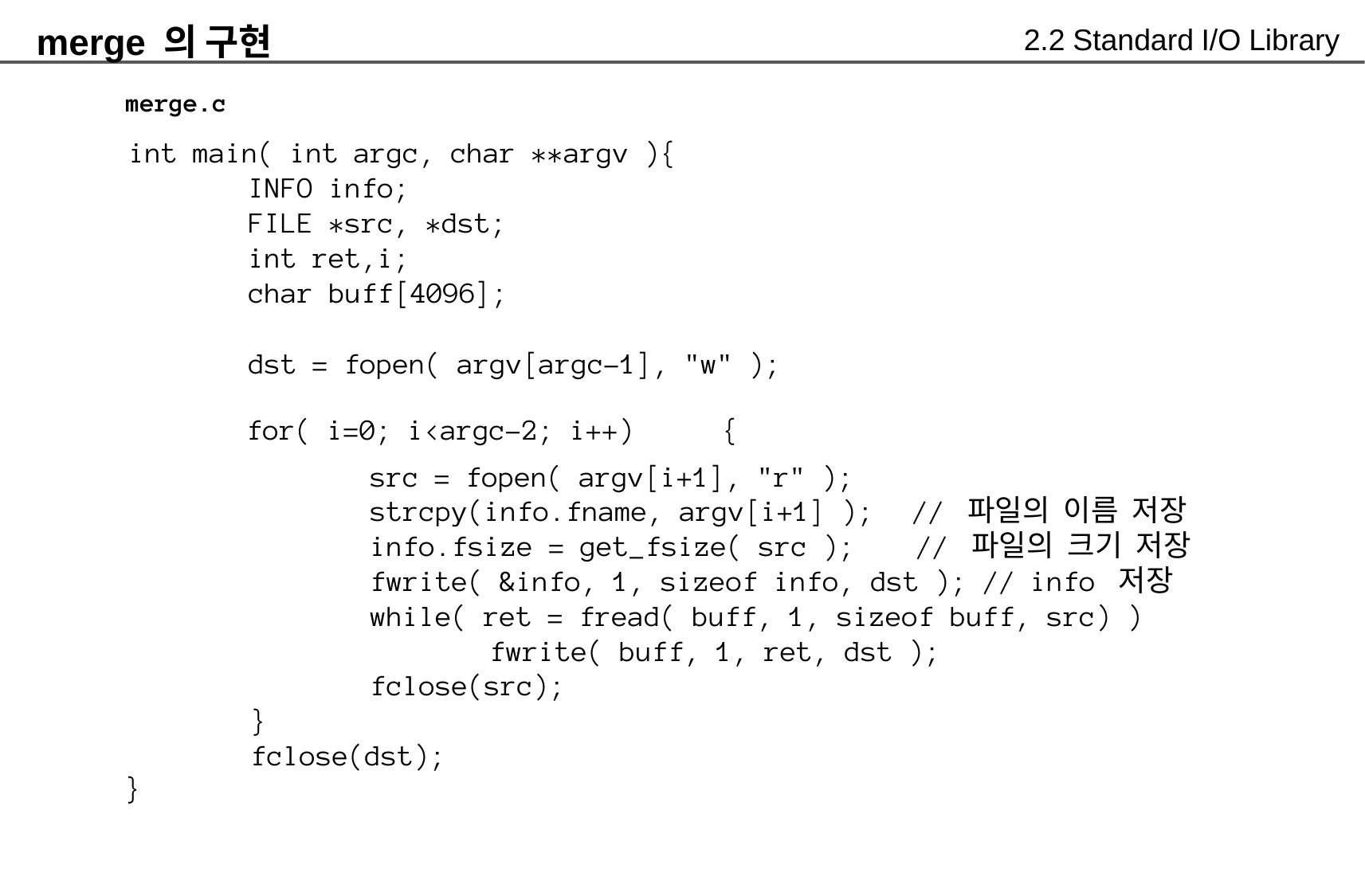

merge 의 구현

	merge.c

		int  main(  int  argc,  char  **argv  ){
			INFO  info;
			FILE  *src,  *dst;
			int  ret,i;
			char  buff[4096];

			dst  =  fopen(  argv[argc-1],  "w"  );
2.2 Standard I/O Library

for(  i=0;  i<argc-2;  i++)
{
	src  =  fopen(  argv[i+1],  "r"  );
	strcpy(info.fname,  argv[i+1]  );     //  파일의  이름  저장
	info.fsize  =  get_fsize(  src  );        //  파일의  크기  저장
	fwrite(  &info,  1,  sizeof  info,  dst  );  //  info  저장
	while(  ret  =  fread(  buff,  1,  sizeof  buff,  src)  )
		fwrite(  buff,  1,  ret,  dst  );
	fclose(src);
}
fclose(dst);
}